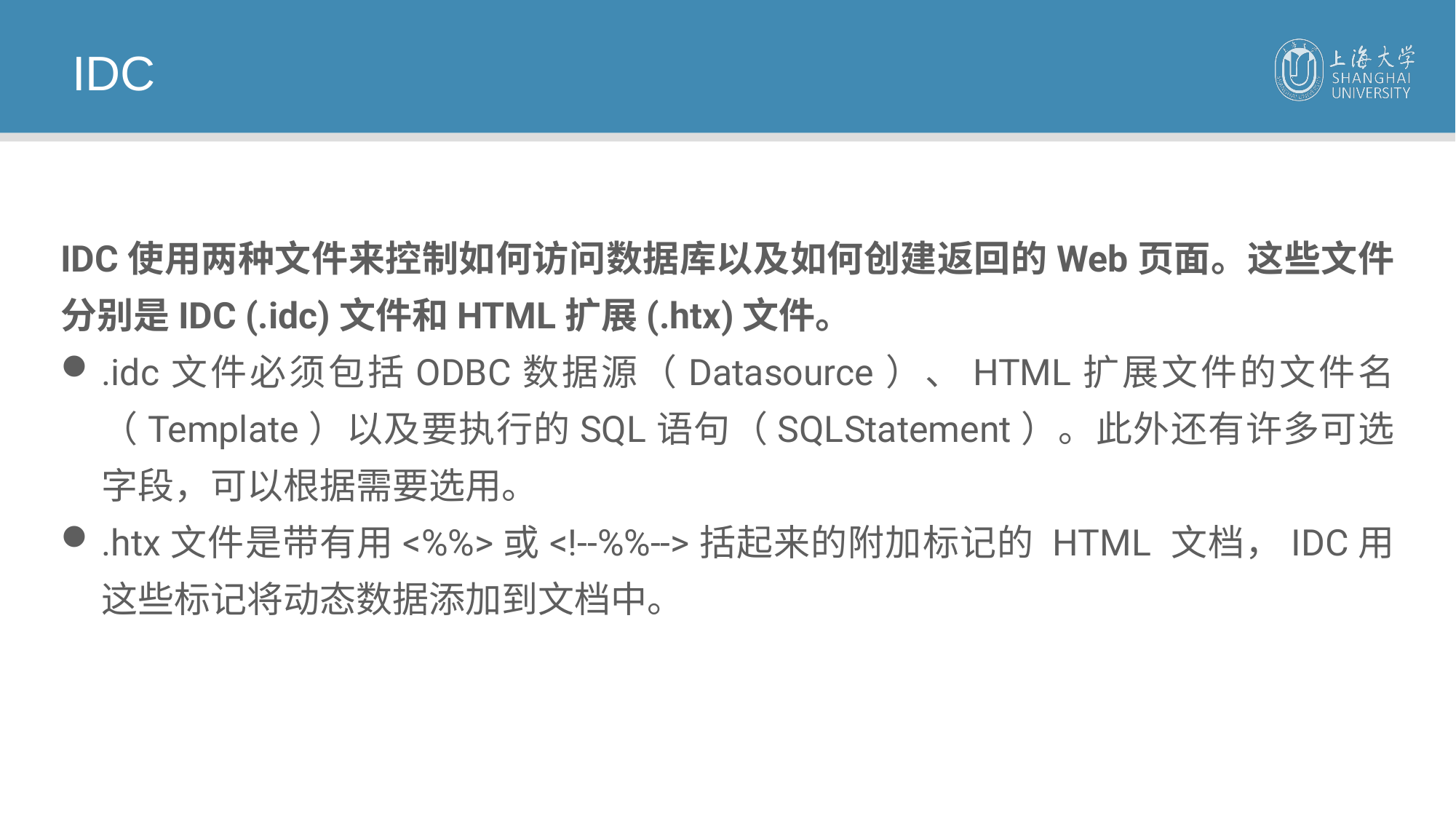

IDC
IDC使用两种文件来控制如何访问数据库以及如何创建返回的Web页面。这些文件分别是IDC (.idc)文件和HTML扩展(.htx)文件。
.idc文件必须包括ODBC数据源（Datasource）、HTML扩展文件的文件名（Template）以及要执行的SQL语句（SQLStatement）。此外还有许多可选字段，可以根据需要选用。
.htx文件是带有用<%%>或<!--%%-->括起来的附加标记的 HTML 文档，IDC用这些标记将动态数据添加到文档中。